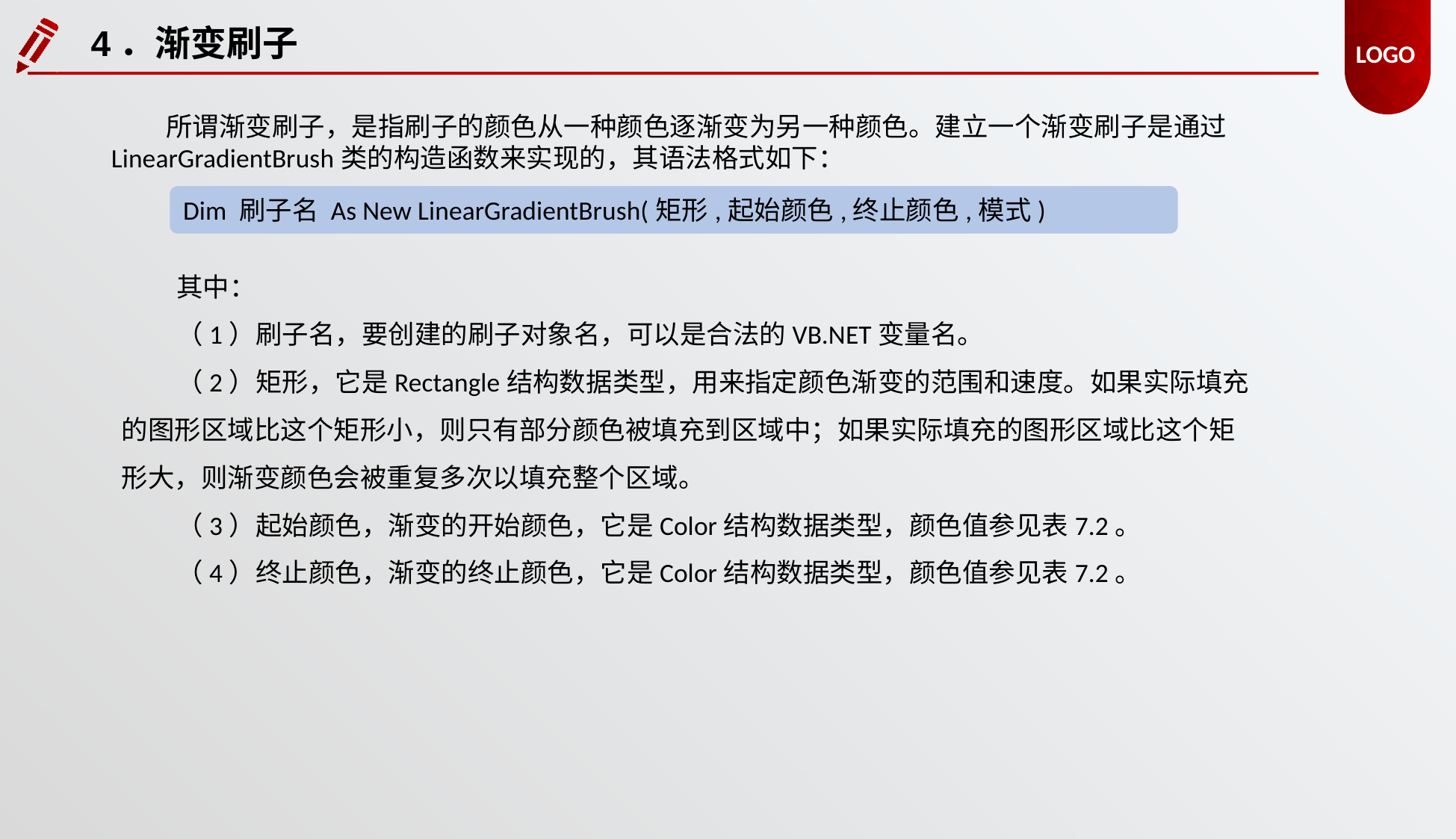

4．渐变刷子
所谓渐变刷子，是指刷子的颜色从一种颜色逐渐变为另一种颜色。建立一个渐变刷子是通过LinearGradientBrush类的构造函数来实现的，其语法格式如下：
Dim 刷子名 As New LinearGradientBrush(矩形,起始颜色,终止颜色,模式)
其中：
（1）刷子名，要创建的刷子对象名，可以是合法的VB.NET变量名。
（2）矩形，它是Rectangle结构数据类型，用来指定颜色渐变的范围和速度。如果实际填充的图形区域比这个矩形小，则只有部分颜色被填充到区域中；如果实际填充的图形区域比这个矩形大，则渐变颜色会被重复多次以填充整个区域。
（3）起始颜色，渐变的开始颜色，它是Color结构数据类型，颜色值参见表7.2。
（4）终止颜色，渐变的终止颜色，它是Color结构数据类型，颜色值参见表7.2。